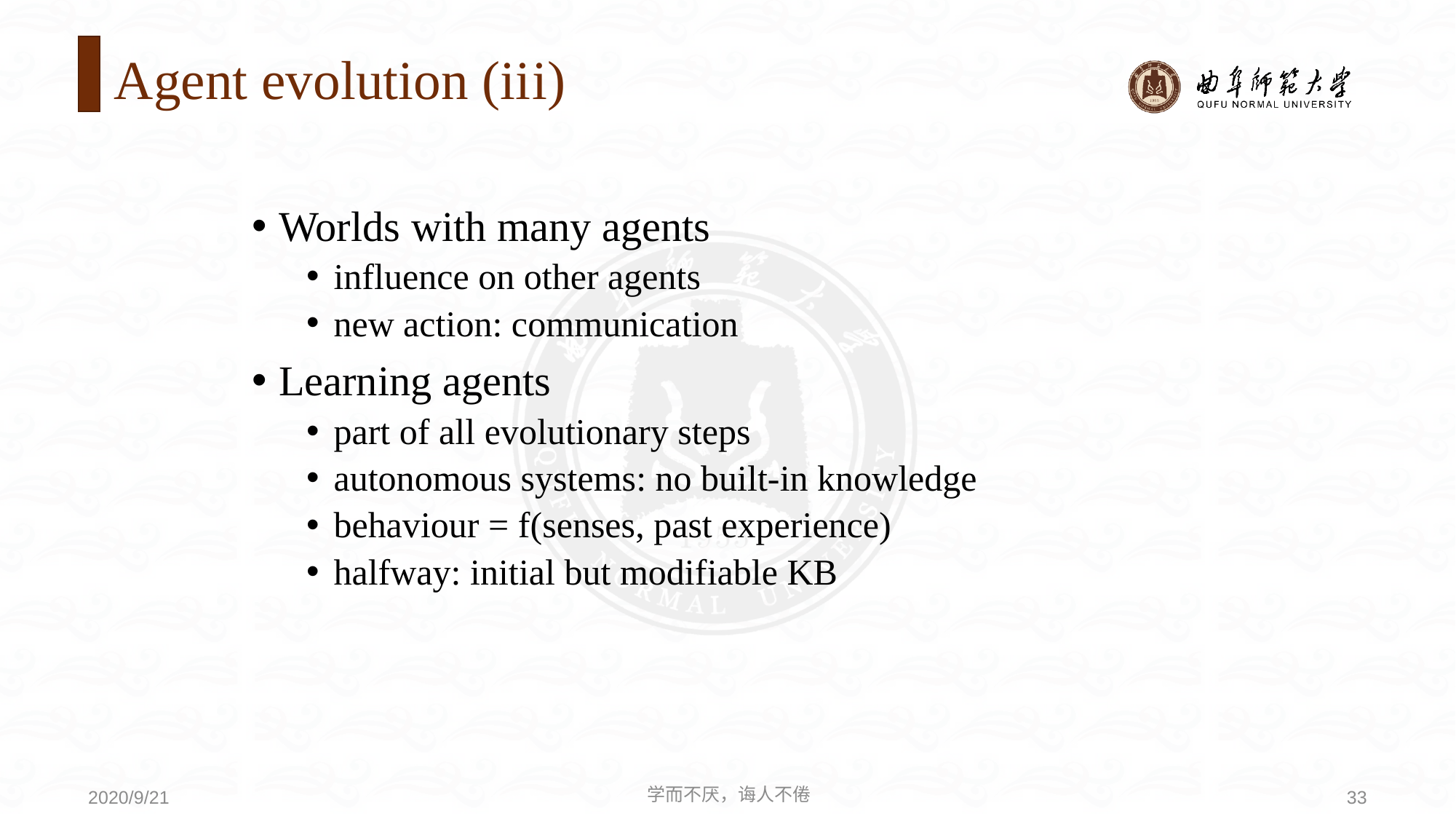

# Agent evolution (iii)
Worlds with many agents
influence on other agents
new action: communication
Learning agents
part of all evolutionary steps
autonomous systems: no built-in knowledge
behaviour = f(senses, past experience)
halfway: initial but modifiable KB
学而不厌，诲人不倦
33
2020/9/21